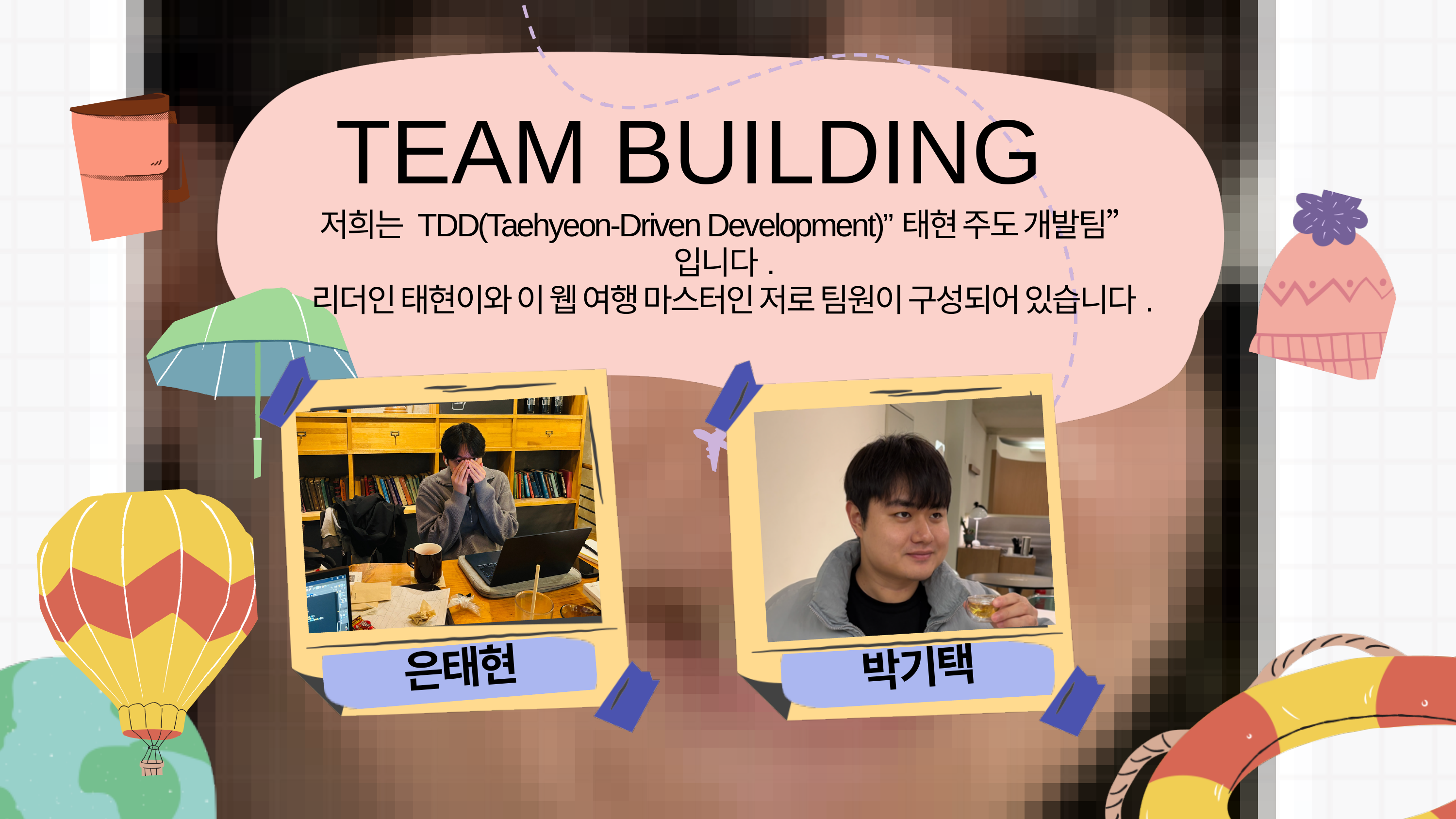

TEAM BUILDING

저희는 TDD(Taehyeon-Driven Development)”태현 주도 개발팀”입니다.
리더인 태현이와 이 웹 여행 마스터인 저로 팀원이 구성되어 있습니다.

은태현
박기택